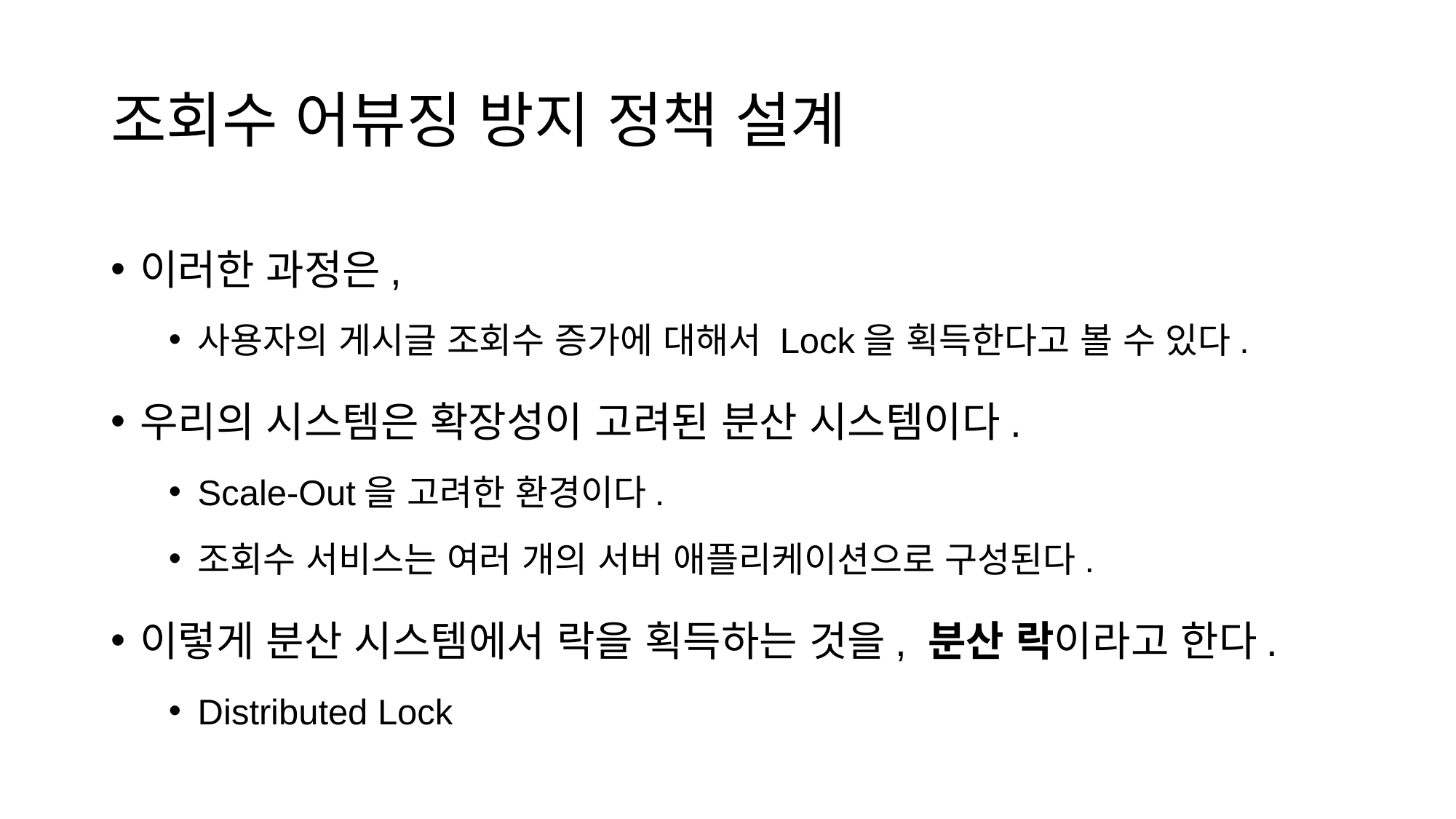

# 조회수 어뷰징 방지 정책 설계
이러한 과정은,
사용자의 게시글 조회수 증가에 대해서 Lock을 획득한다고 볼 수 있다.
우리의 시스템은 확장성이 고려된 분산 시스템이다.
Scale-Out을 고려한 환경이다.
조회수 서비스는 여러 개의 서버 애플리케이션으로 구성된다.
이렇게 분산 시스템에서 락을 획득하는 것을, 분산 락이라고 한다.
Distributed Lock